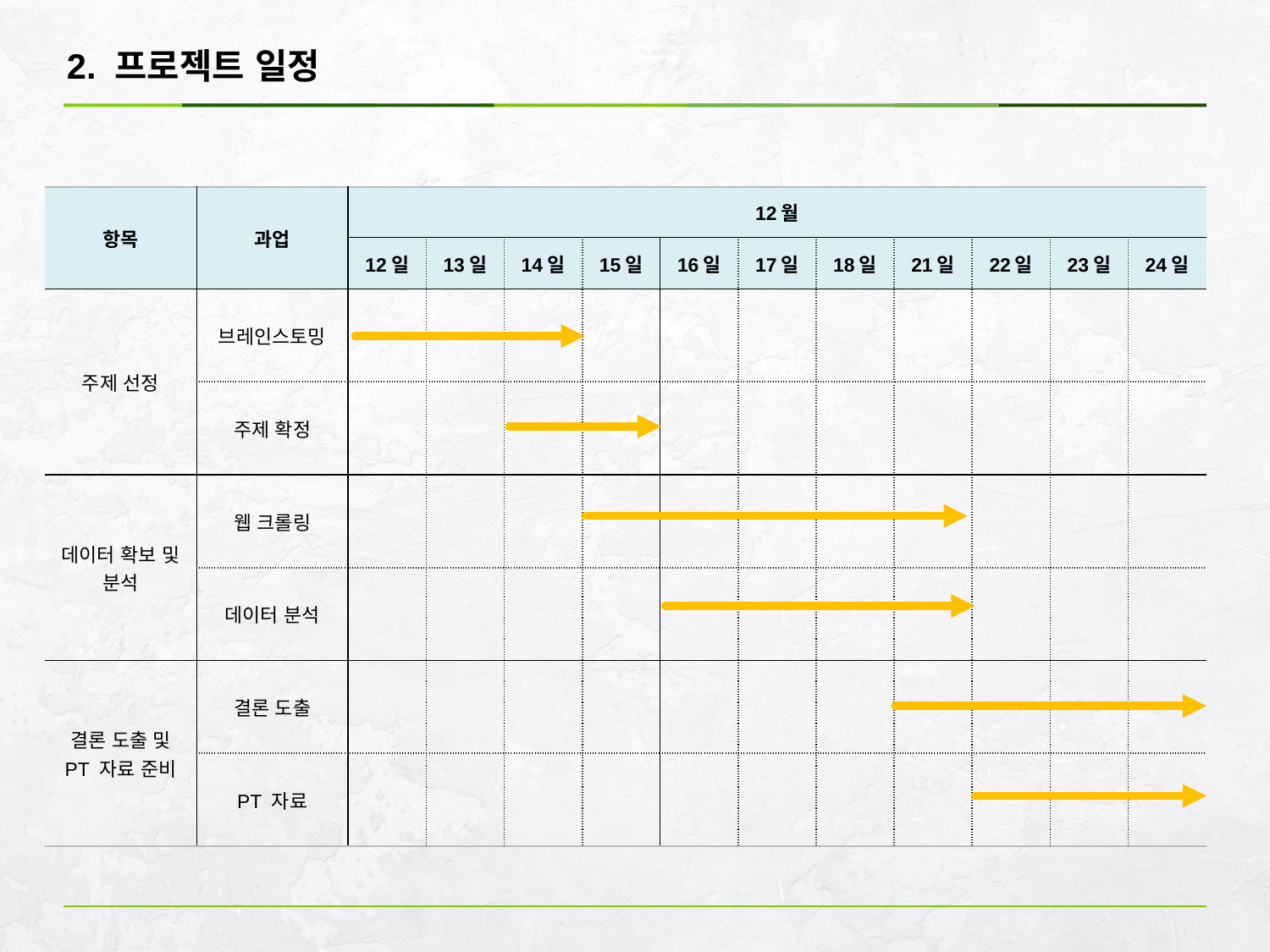

# 2. 프로젝트 일정

| 항목 | 과업 | 12월 |  |  |  |  |  |  |  |  |  |  |
| --- | --- | --- | --- | --- | --- | --- | --- | --- | --- | --- | --- | --- |
|  |  | 12일 | 13일 | 14일 | 15일 | 16일 | 17일 | 18일 | 21일 | 22일 | 23일 | 24일 |
| 주제 선정 | 브레인스토밍 |  |  |  |  |  |  |  |  |  |  |  |
|  | 주제 확정 |  |  |  |  |  |  |  |  |  |  |  |
| 데이터 확보 및 분석 | 웹 크롤링 |  |  |  |  |  |  |  |  |  |  |  |
|  | 데이터 분석 |  |  |  |  |  |  |  |  |  |  |  |
| 결론 도출 및 PT 자료 준비 | 결론 도출 |  |  |  |  |  |  |  |  |  |  |  |
|  | PT 자료 |  |  |  |  |  |  |  |  |  |  |  |